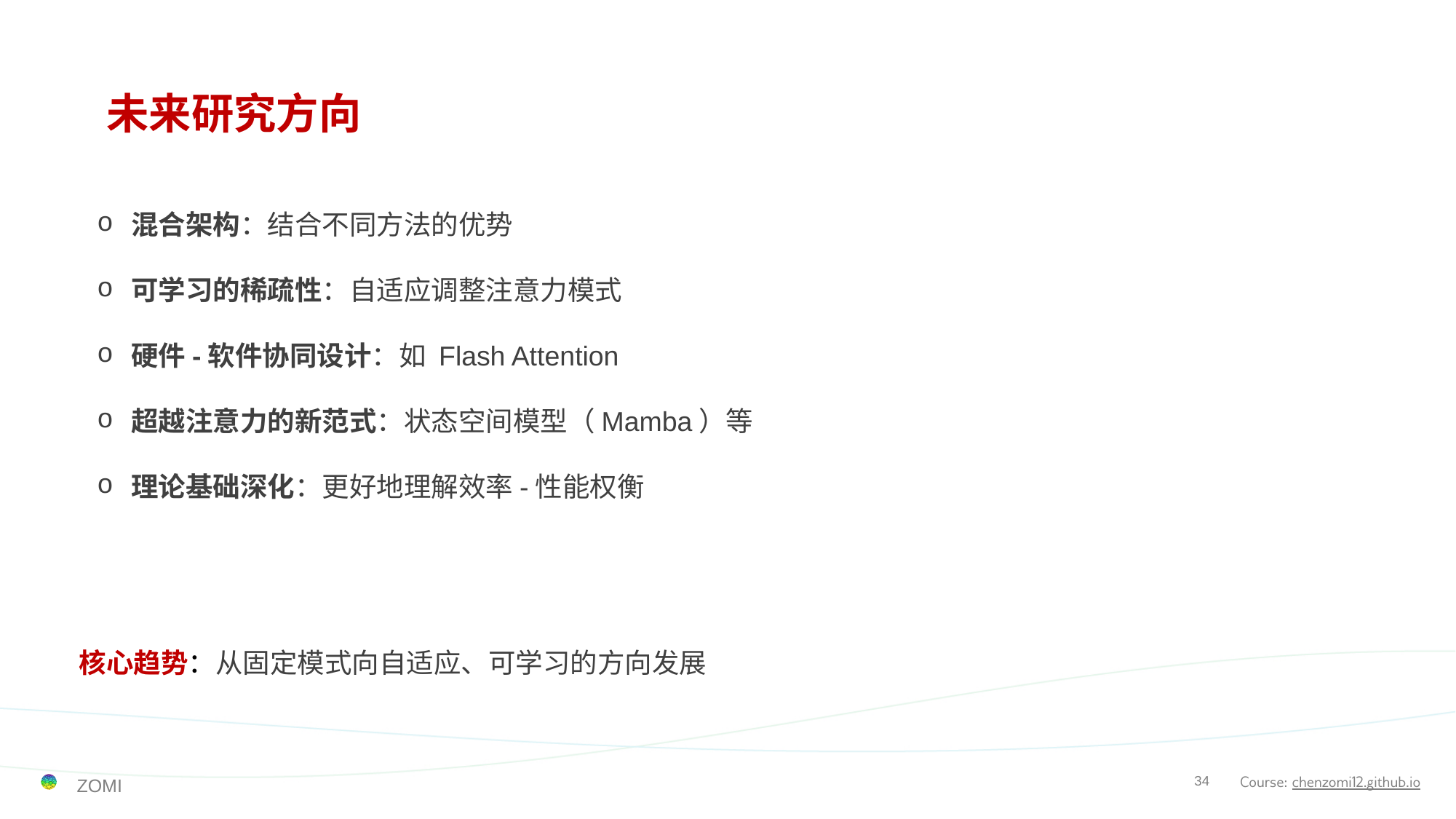

# 未来研究方向

混合架构：结合不同方法的优势
可学习的稀疏性：自适应调整注意力模式
硬件-软件协同设计：如 Flash Attention
超越注意力的新范式：状态空间模型（Mamba）等
理论基础深化：更好地理解效率-性能权衡
核心趋势：从固定模式向自适应、可学习的方向发展